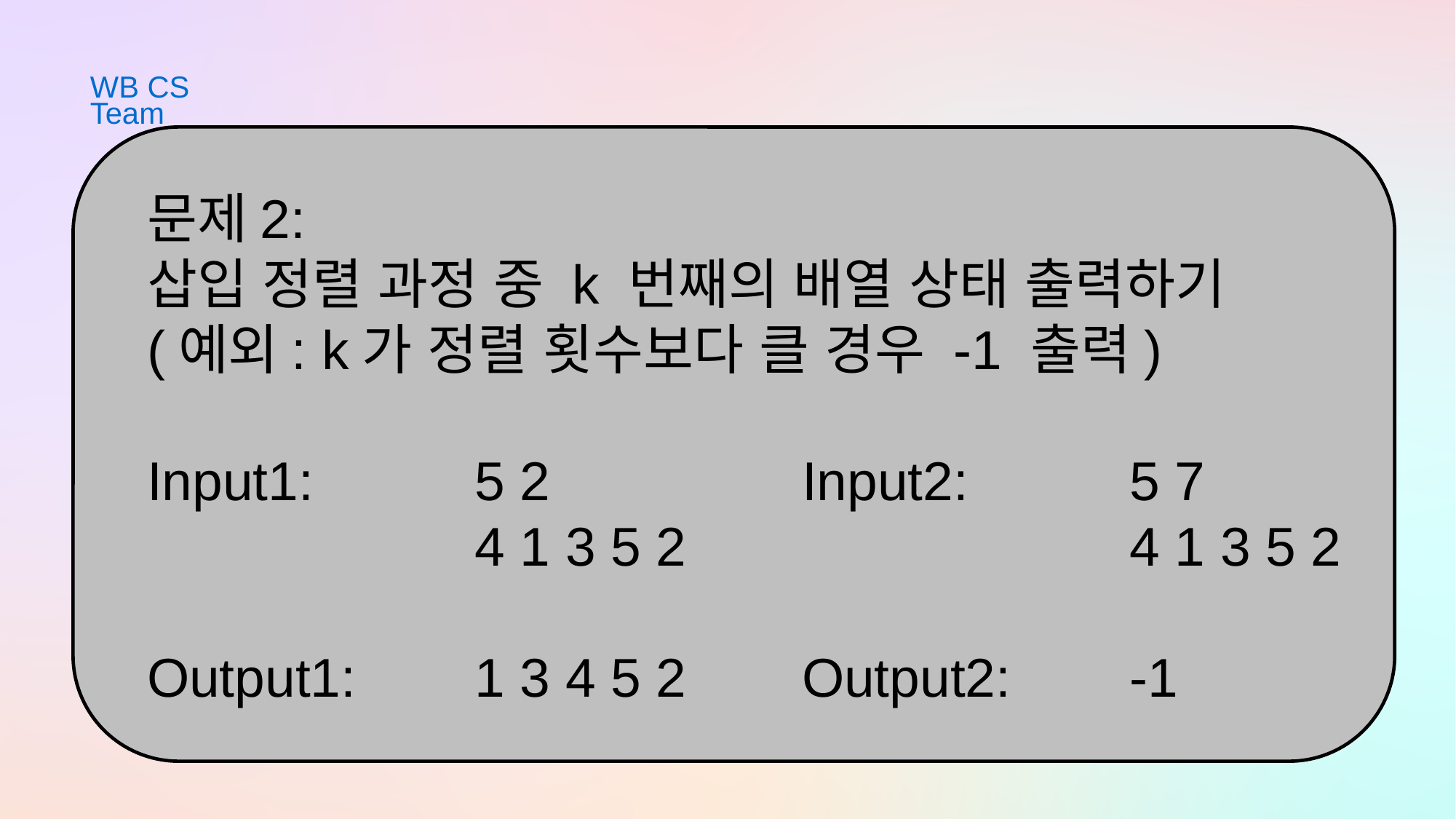

WB CS Team
문제2:
삽입 정렬 과정 중 k 번째의 배열 상태 출력하기
(예외: k가 정렬 횟수보다 클 경우 -1 출력)

Input1:		5 2			Input2:		5 7
			4 1 3 5 2					4 1 3 5 2

Output1:		1 3 4 5 2		Output2:		-1